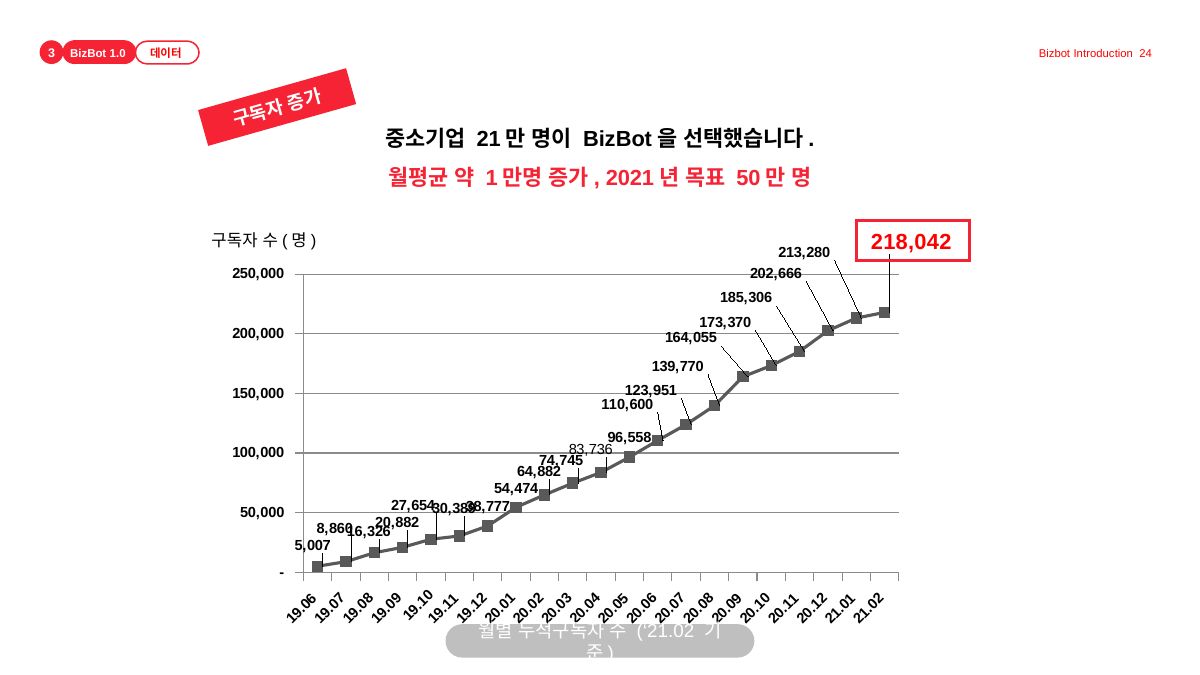

3
추진 배경 및 문제 인식
BizBot 1.0
데이터
Bizbot Introduction  24

구독자 증가
중소기업 21만 명이 BizBot을 선택했습니다.
월평균 약 1만명 증가, 2021년 목표 50만 명

### Chart

| Category | 누적 구독자 |
|---|---|
| 19.06  | 5007.0 |
| 19.07  | 8860.0 |
| 19.08  | 16326.0 |
| 19.09  | 20882.0 |
| 19.10 | 27654.0 |
| 19.11  | 30389.0 |
| 19.12  | 38777.0 |
| 20.01  | 54474.0 |
| 20.02  | 64882.0 |
| 20.03  | 74745.0 |
| 20.04  | 83736.0 |
| 20.05  | 96558.0 |
| 20.06  | 110600.0 |
| 20.07  | 123951.0 |
| 20.08  | 139770.0 |
| 20.09  | 164055.0 |
| 20.10  | 173370.0 |
| 20.11  | 185306.0 |
| 20.12  | 202666.0 |
| 21.01  | 213280.0 |
| 21.02  | 218042.0 |
구독자 수(명)
월별 누적구독자 수 (‘21.02 기준)